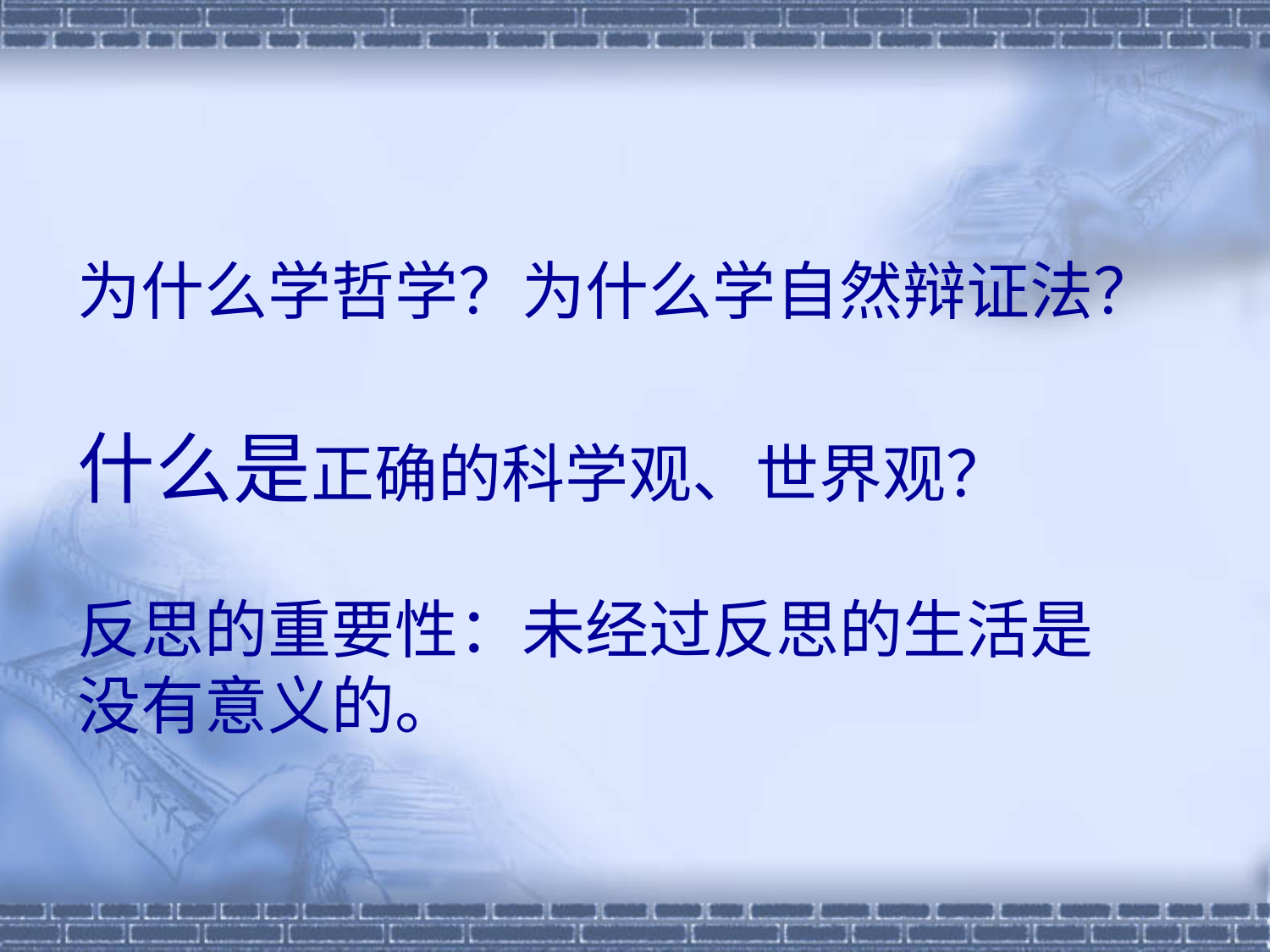

# 为什么学哲学？为什么学自然辩证法？ 什么是正确的科学观、世界观？ 反思的重要性：未经过反思的生活是没有意义的。